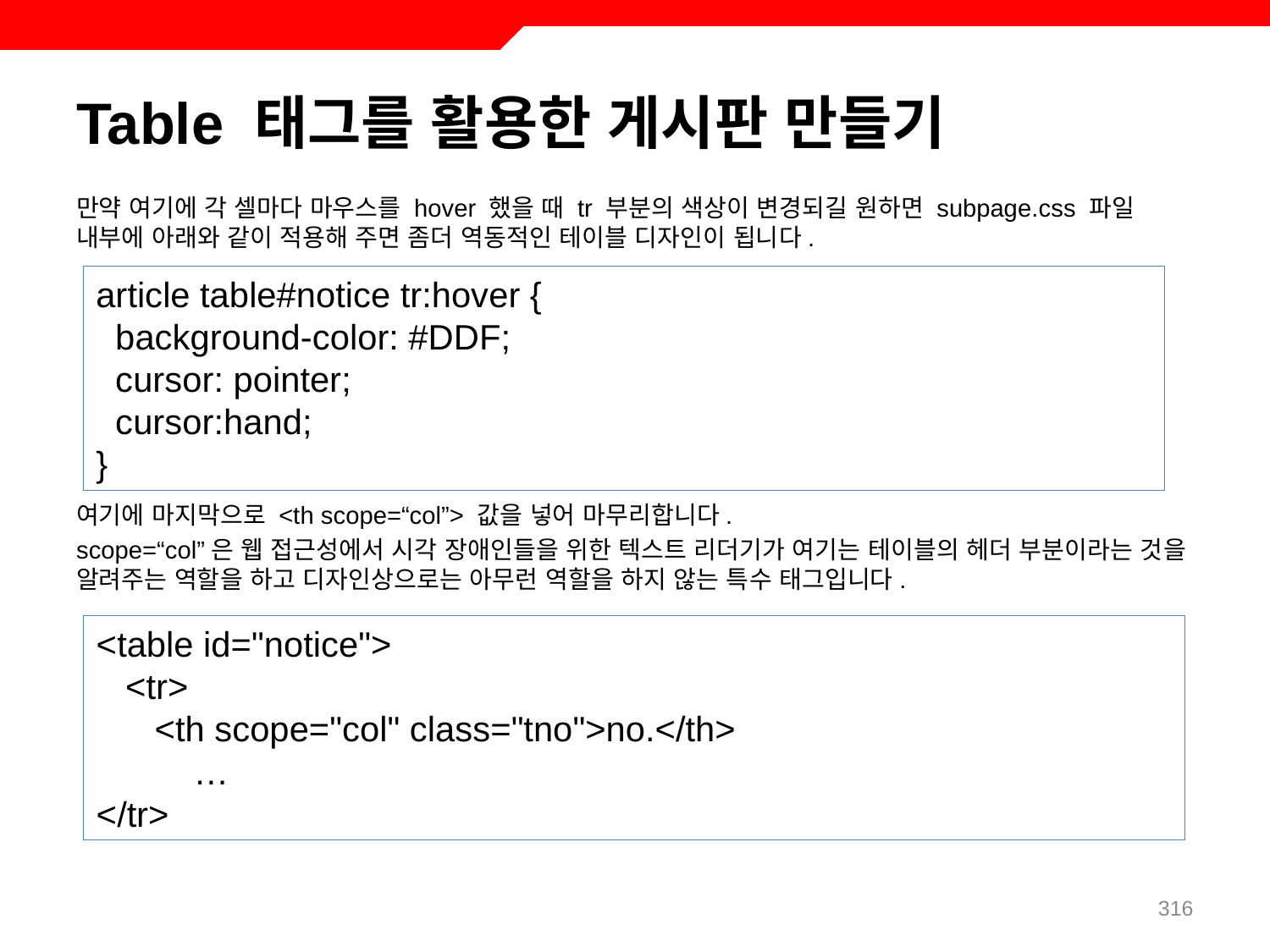

# Table 태그를 활용한 게시판 만들기
만약 여기에 각 셀마다 마우스를 hover 했을 때 tr 부분의 색상이 변경되길 원하면 subpage.css 파일 내부에 아래와 같이 적용해 주면 좀더 역동적인 테이블 디자인이 됩니다.

여기에 마지막으로 <th scope=“col”> 값을 넣어 마무리합니다.
scope=“col”은 웹 접근성에서 시각 장애인들을 위한 텍스트 리더기가 여기는 테이블의 헤더 부분이라는 것을 알려주는 역할을 하고 디자인상으로는 아무런 역할을 하지 않는 특수 태그입니다.
article table#notice tr:hover {
  background-color: #DDF;
  cursor: pointer;
  cursor:hand;
}
<table id="notice">
   <tr>
      <th scope="col" class="tno">no.</th>
          …
</tr>
316